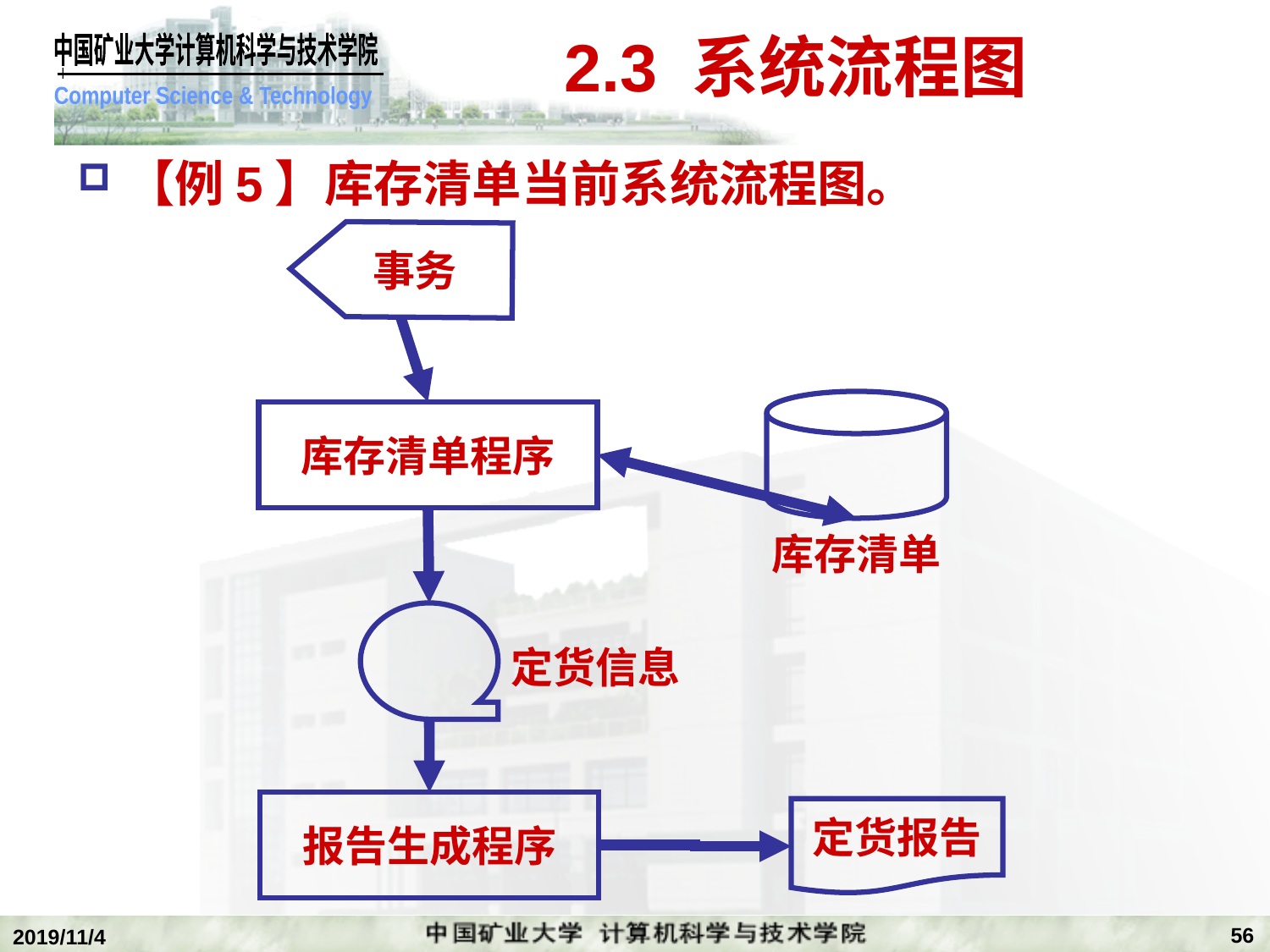

# 2.3 系统流程图
【例5】库存清单当前系统流程图。

事务

     库存清单
库存清单程序

定货信息
报告生成程序
定货报告
56
2019/11/4